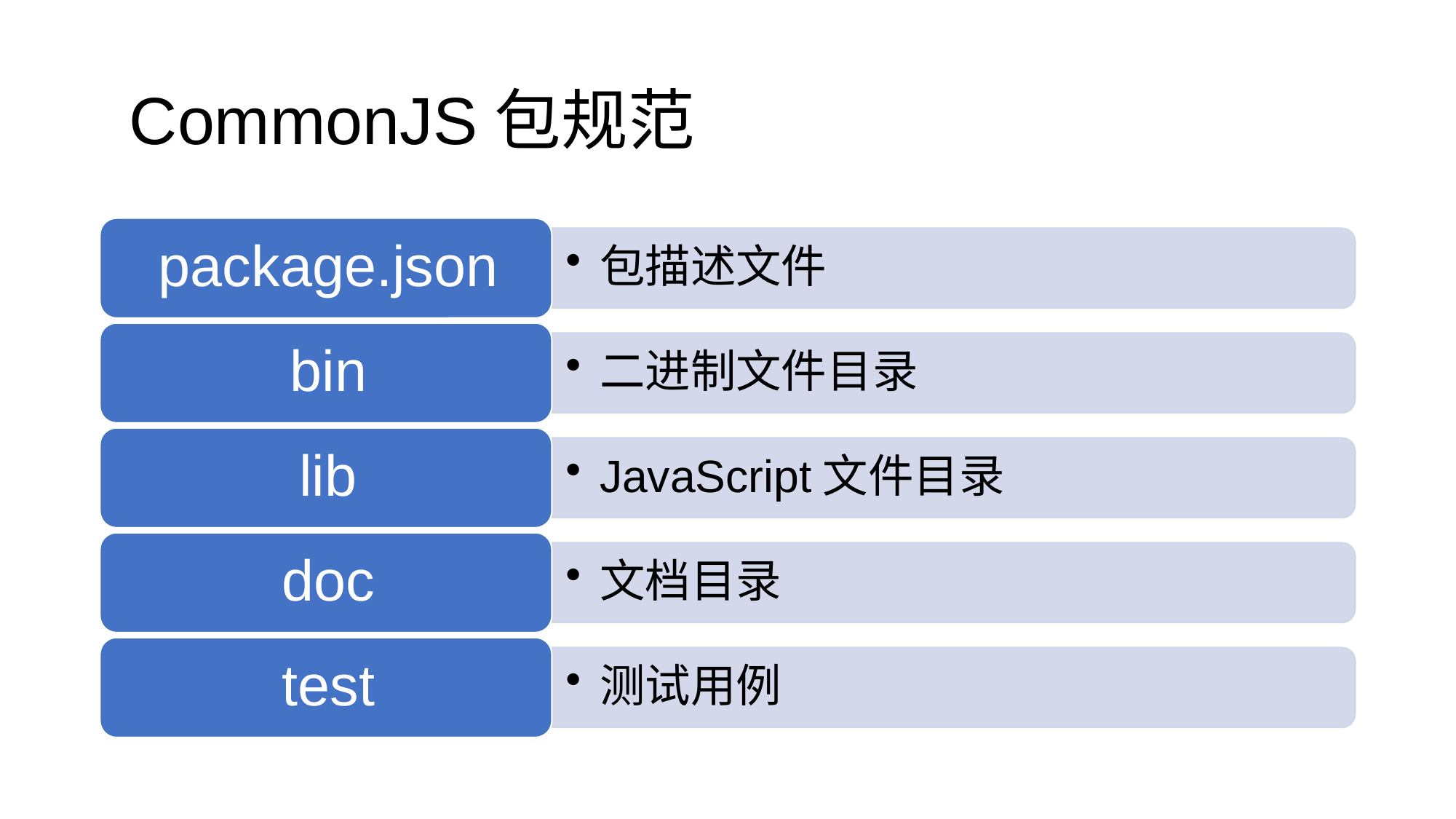

# CommonJS包规范
包描述文件
package.json
二进制文件目录
bin
JavaScript文件目录
lib
文档目录
doc
测试用例
test